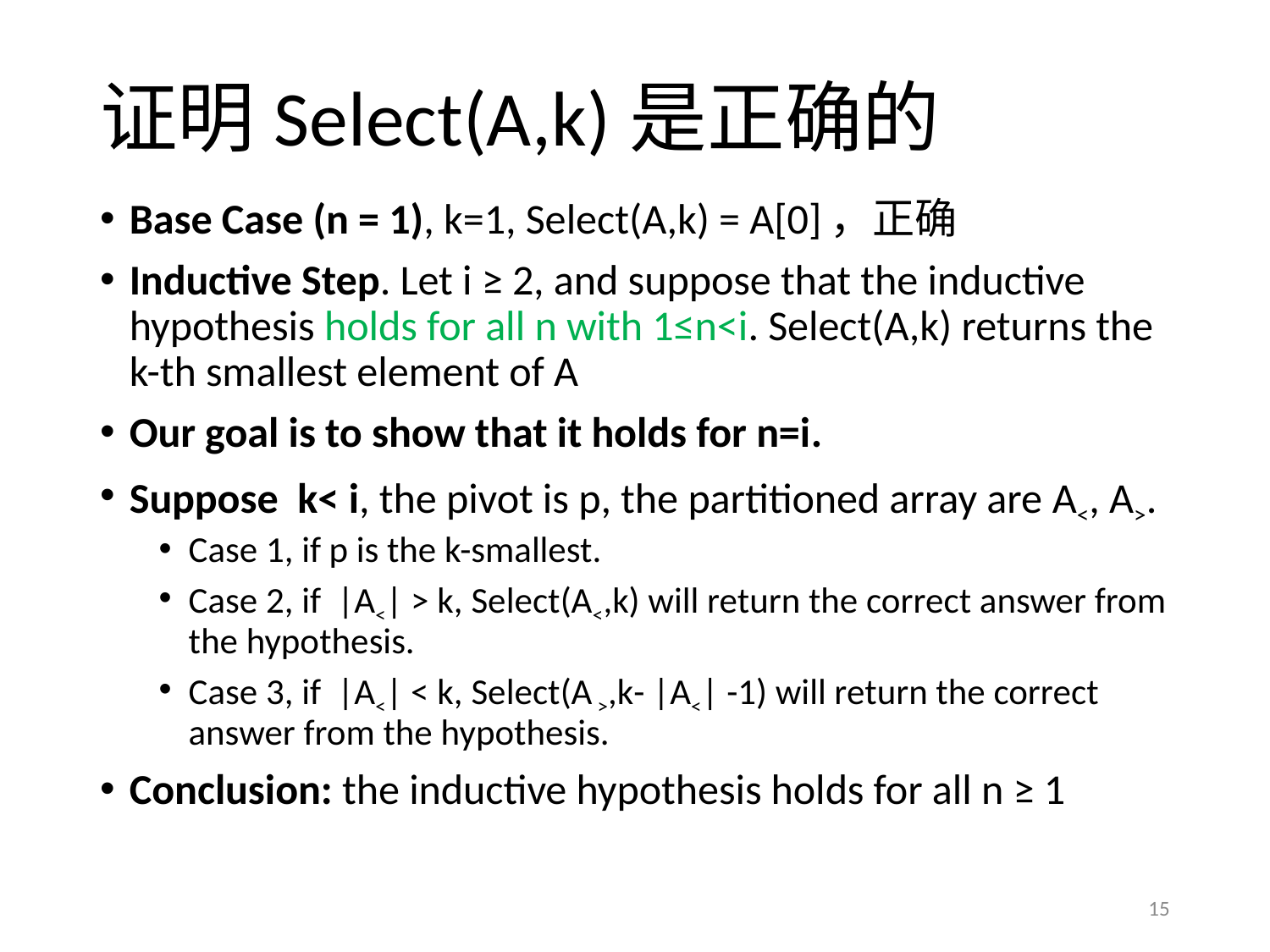

# 证明Select(A,k)是正确的
Base Case (n = 1), k=1, Select(A,k) = A[0]，正确
Inductive Step. Let i ≥ 2, and suppose that the inductive hypothesis holds for all n with 1≤n<i. Select(A,k) returns the k-th smallest element of A
Our goal is to show that it holds for n=i.
Suppose  k< i, the pivot is p, the partitioned array are A<, A>.
Case 1, if p is the k-smallest.
Case 2, if  |A<| > k, Select(A<,k) will return the correct answer from the hypothesis.
Case 3, if  |A<| < k, Select(A >,k- |A<| -1) will return the correct answer from the hypothesis.
Conclusion: the inductive hypothesis holds for all n ≥ 1

15